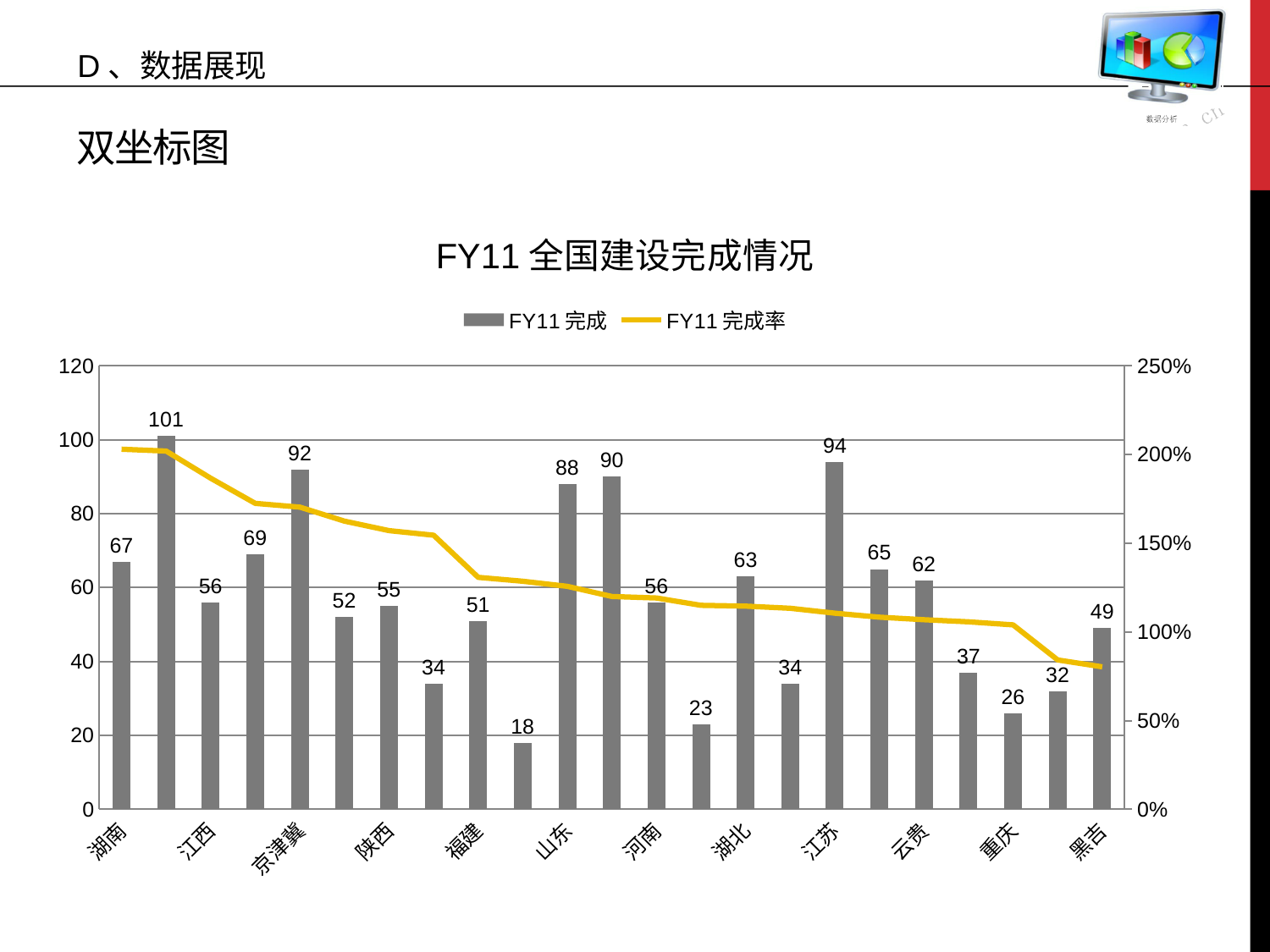

D、数据展现
# 双坐标图

### Chart: FY11全国建设完成情况

| Category | FY11完成 | FY11完成率 |
|---|---|---|
| 湖南 | 67.0 | 2.0303030303030303 |
| 广东 | 101.0 | 2.02 |
| 江西 | 56.0 | 1.8666666666666667 |
| 晋蒙 | 69.0 | 1.7249999999999994 |
| 京津冀 | 92.0 | 1.7037037037037037 |
| 安徽 | 52.0 | 1.625 |
| 陕西 | 55.0 | 1.571428571428572 |
| 广西 | 34.0 | 1.5454545454545454 |
| 福建 | 51.0 | 1.307692307692307 |
| 上海 | 18.0 | 1.2857142857142851 |
| 山东 | 88.0 | 1.2571428571428565 |
| 四川 | 90.0 | 1.2 |
| 河南 | 56.0 | 1.191489361702128 |
| 新疆 | 23.0 | 1.1499999999999992 |
| 湖北 | 63.0 | 1.1454545454545455 |
| 甘青宁 | 34.0 | 1.1333333333333333 |
| 江苏 | 94.0 | 1.1058823529411759 |
| 浙江 | 65.0 | 1.0833333333333333 |
| 云贵 | 62.0 | 1.0689655172413792 |
| 辽宁 | 37.0 | 1.0571428571428572 |
| 重庆 | 26.0 | 1.04 |
| 深圳 | 32.0 | 0.842105263157895 |
| 黑吉 | 49.0 | 0.8032786885245907 |